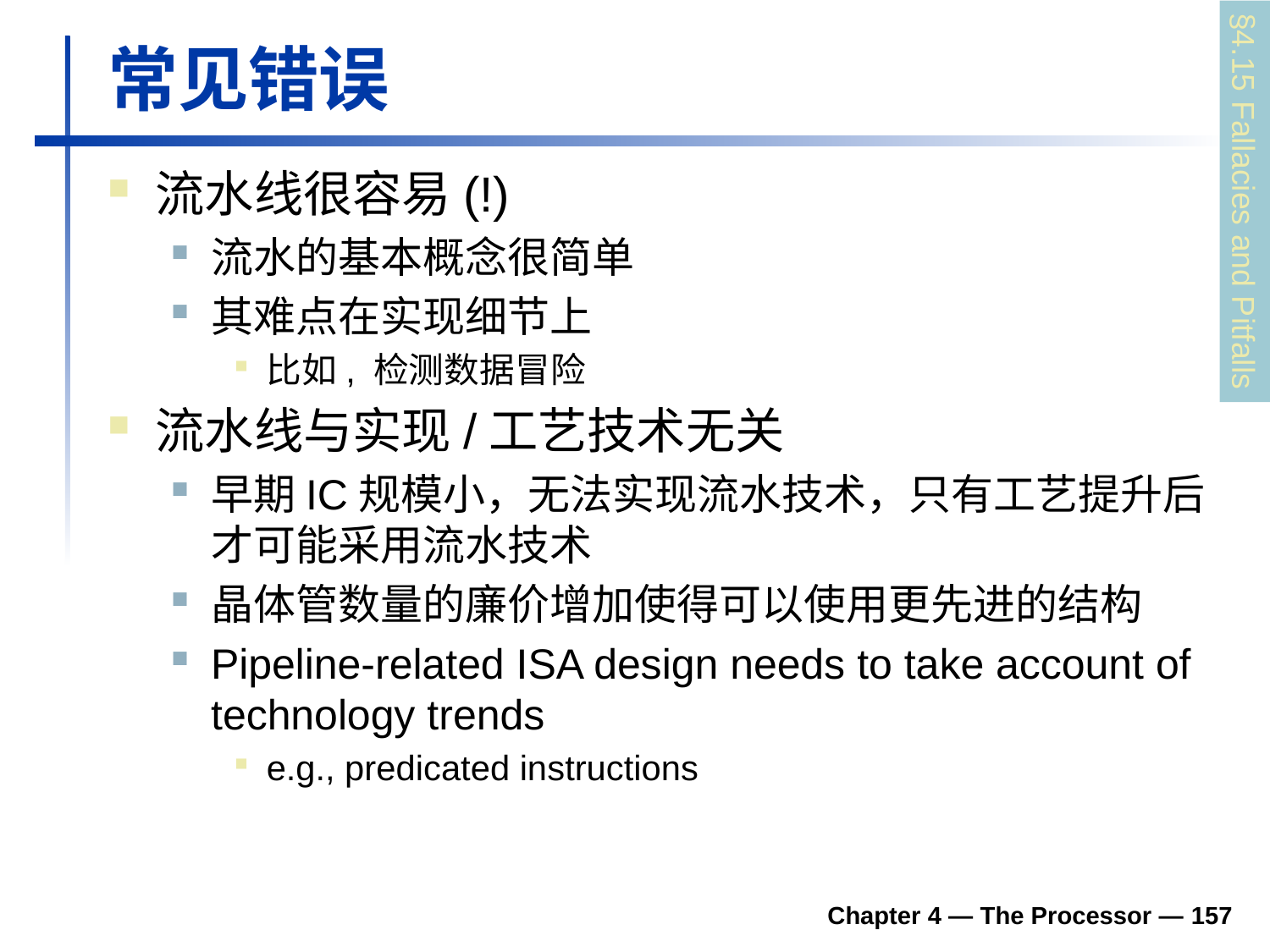

# 常见错误
流水线很容易(!)
流水的基本概念很简单
其难点在实现细节上
比如, 检测数据冒险
流水线与实现/工艺技术无关
早期IC规模小，无法实现流水技术，只有工艺提升后才可能采用流水技术
晶体管数量的廉价增加使得可以使用更先进的结构
Pipeline-related ISA design needs to take account of technology trends
e.g., predicated instructions
§4.15 Fallacies and Pitfalls
Chapter 4 — The Processor — 157